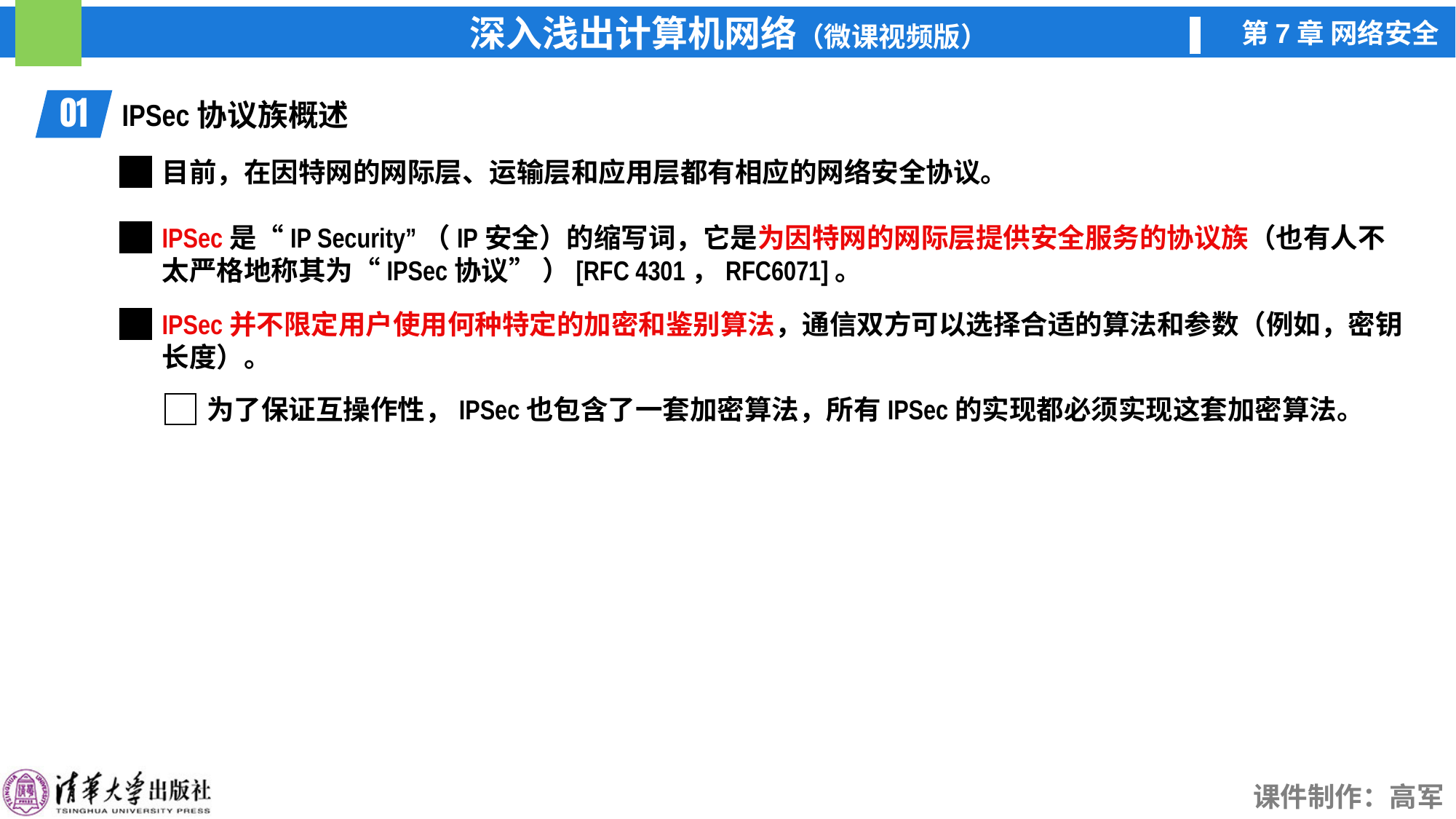

01
IPSec协议族概述
目前，在因特网的网际层、运输层和应用层都有相应的网络安全协议。

IPSec是“IP Security”（IP安全）的缩写词，它是为因特网的网际层提供安全服务的协议族（也有人不太严格地称其为“IPSec协议” ）[RFC 4301，RFC6071]。

IPSec并不限定用户使用何种特定的加密和鉴别算法，通信双方可以选择合适的算法和参数（例如，密钥长度）。

为了保证互操作性，IPSec也包含了一套加密算法，所有IPSec的实现都必须实现这套加密算法。